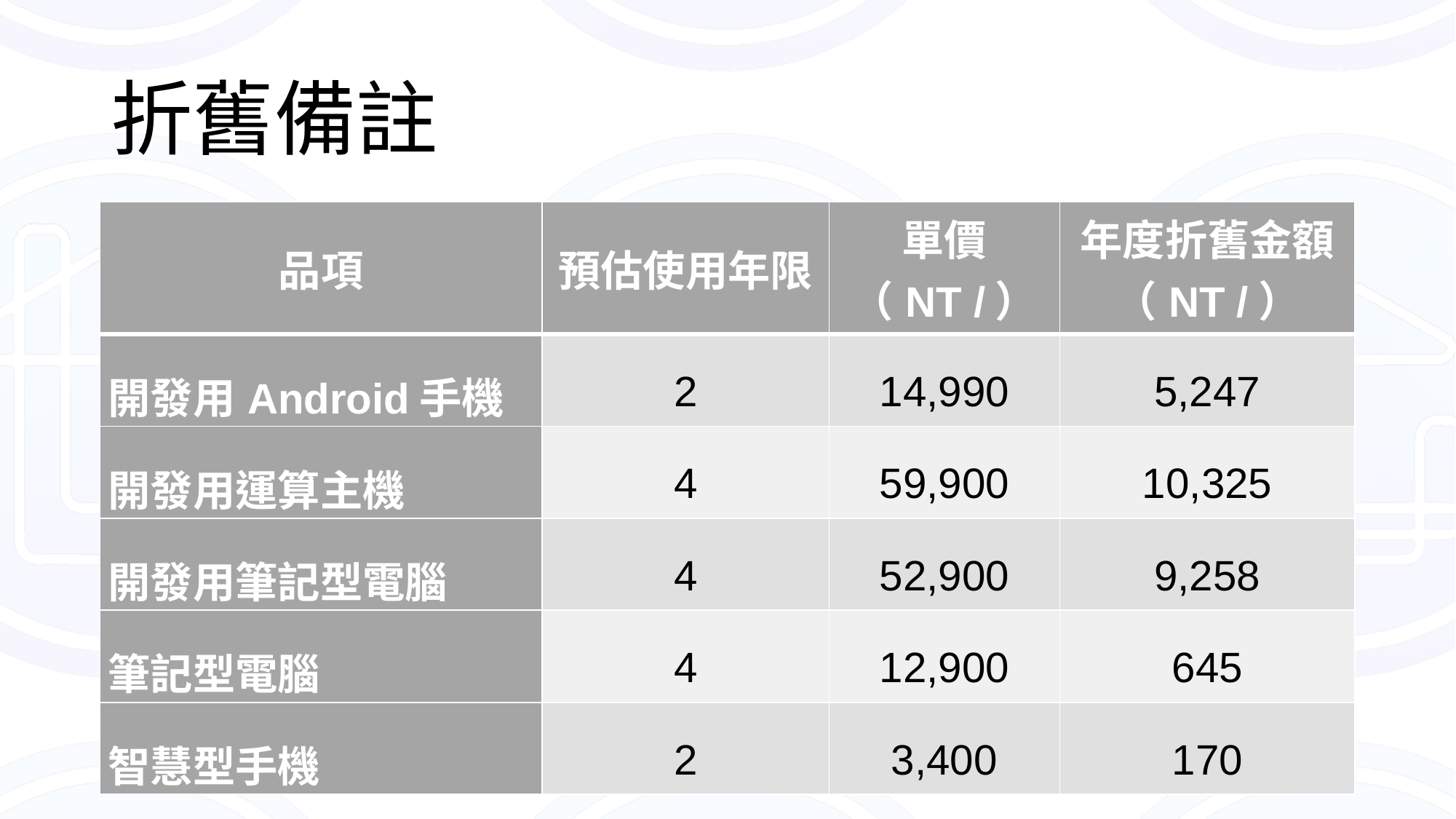

# 折舊備註
| 品項 | 預估使用年限 | 單價 （NT /） | 年度折舊金額（NT /） |
| --- | --- | --- | --- |
| 開發用Android手機 | 2 | 14,990 | 5,247 |
| 開發用運算主機 | 4 | 59,900 | 10,325 |
| 開發用筆記型電腦 | 4 | 52,900 | 9,258 |
| 筆記型電腦 | 4 | 12,900 | 645 |
| 智慧型手機 | 2 | 3,400 | 170 |